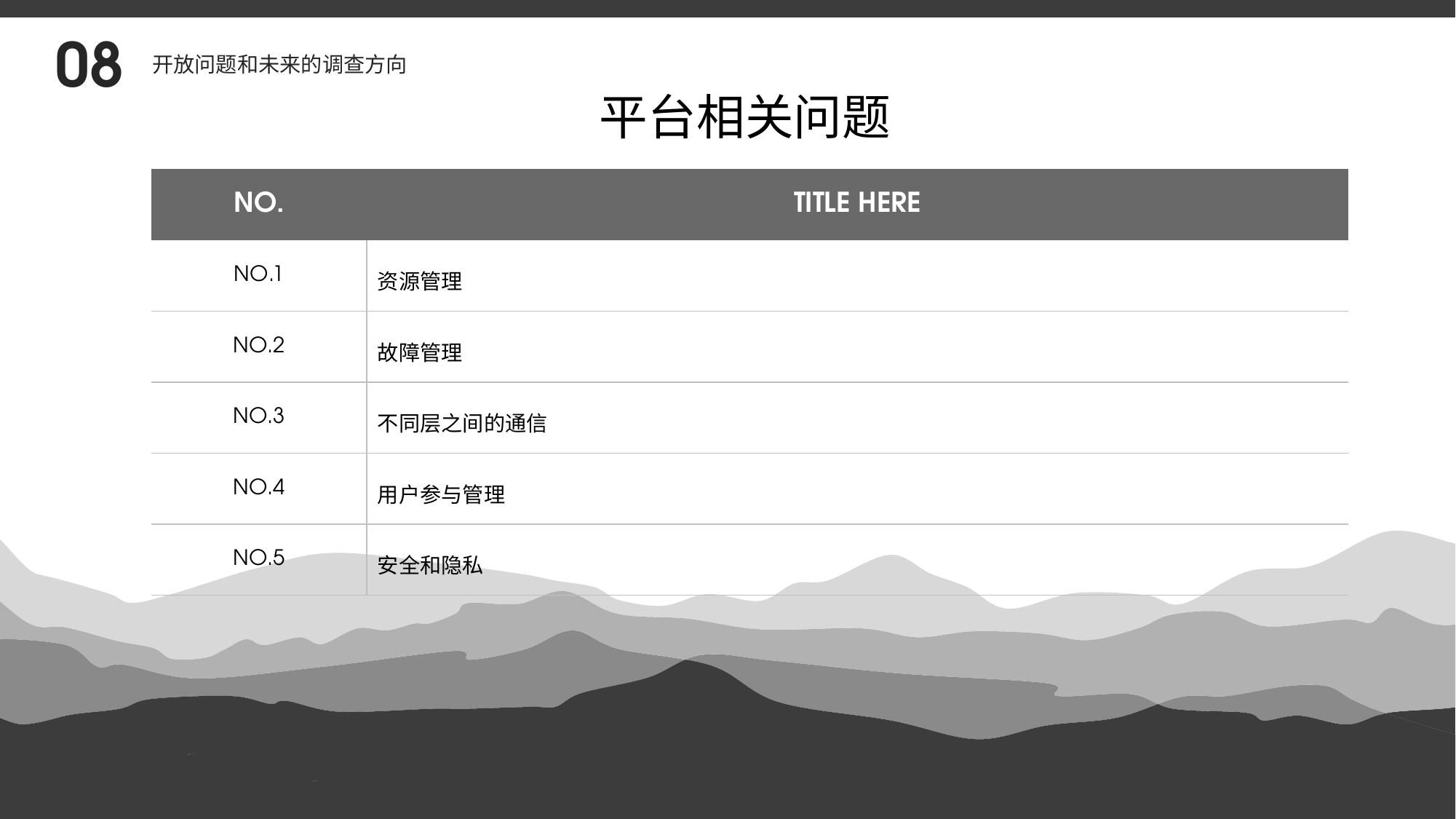

08
开放问题和未来的调查方向
平台相关问题
| NO. | TITLE HERE |
| --- | --- |
| NO.1 | 资源管理 |
| NO.2 | 故障管理 |
| NO.3 | 不同层之间的通信 |
| NO.4 | 用户参与管理 |
| NO.5 | 安全和隐私 |